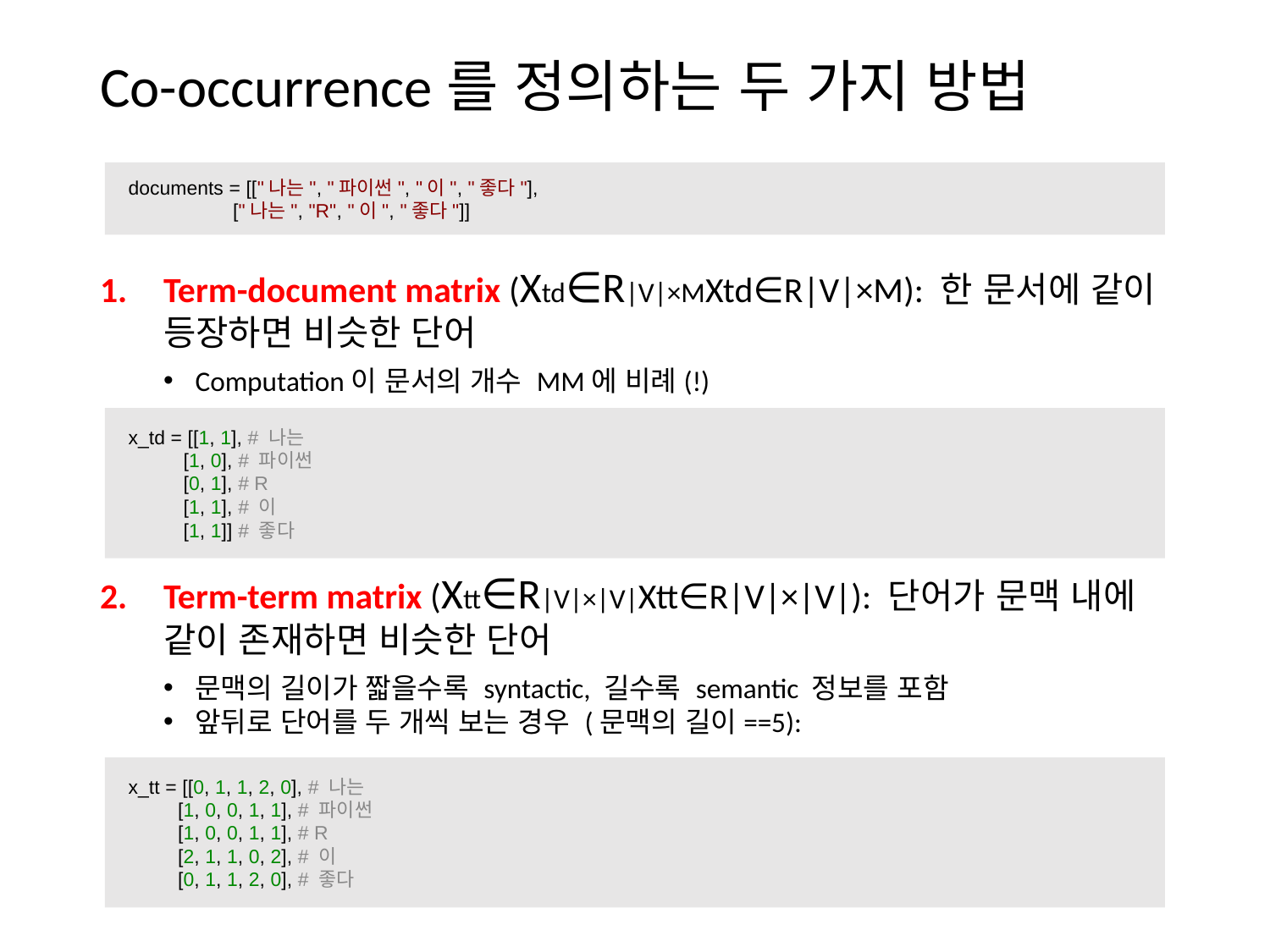

# Co-occurrence를 정의하는 두 가지 방법
  documents = [["나는", "파이썬", "이", "좋다"],
                     ["나는", "R", "이", "좋다"]]
Term-document matrix (Xtd∈R|V|×MXtd∈R|V|×M): 한 문서에 같이 등장하면 비슷한 단어
Computation이 문서의 개수 MM에 비례(!)

Term-term matrix (Xtt∈R|V|×|V|Xtt∈R|V|×|V|): 단어가 문맥 내에 같이 존재하면 비슷한 단어
문맥의 길이가 짧을수록 syntactic, 길수록 semantic 정보를 포함
앞뒤로 단어를 두 개씩 보는 경우 (문맥의 길이==5):

  x_td = [[1, 1], # 나는
            [1, 0], # 파이썬
            [0, 1], # R
            [1, 1], # 이
            [1, 1]] # 좋다
  x_tt = [[0, 1, 1, 2, 0], # 나는
           [1, 0, 0, 1, 1], # 파이썬
           [1, 0, 0, 1, 1], # R
           [2, 1, 1, 0, 2], # 이
           [0, 1, 1, 2, 0], # 좋다